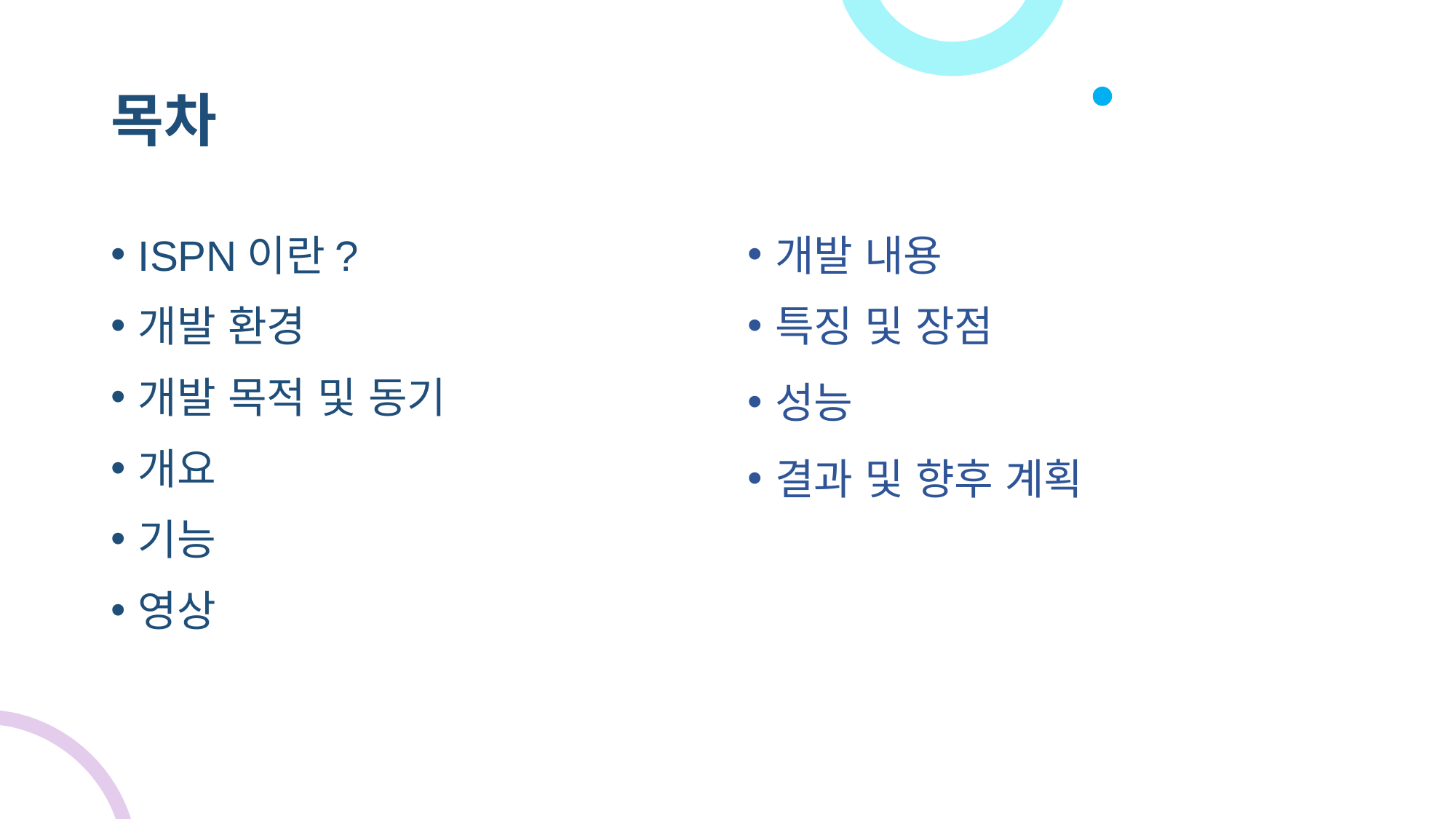

# 목차
ISPN이란?
개발 환경
개발 목적 및 동기
개요
기능
영상
개발 내용
특징 및 장점
성능
결과 및 향후 계획